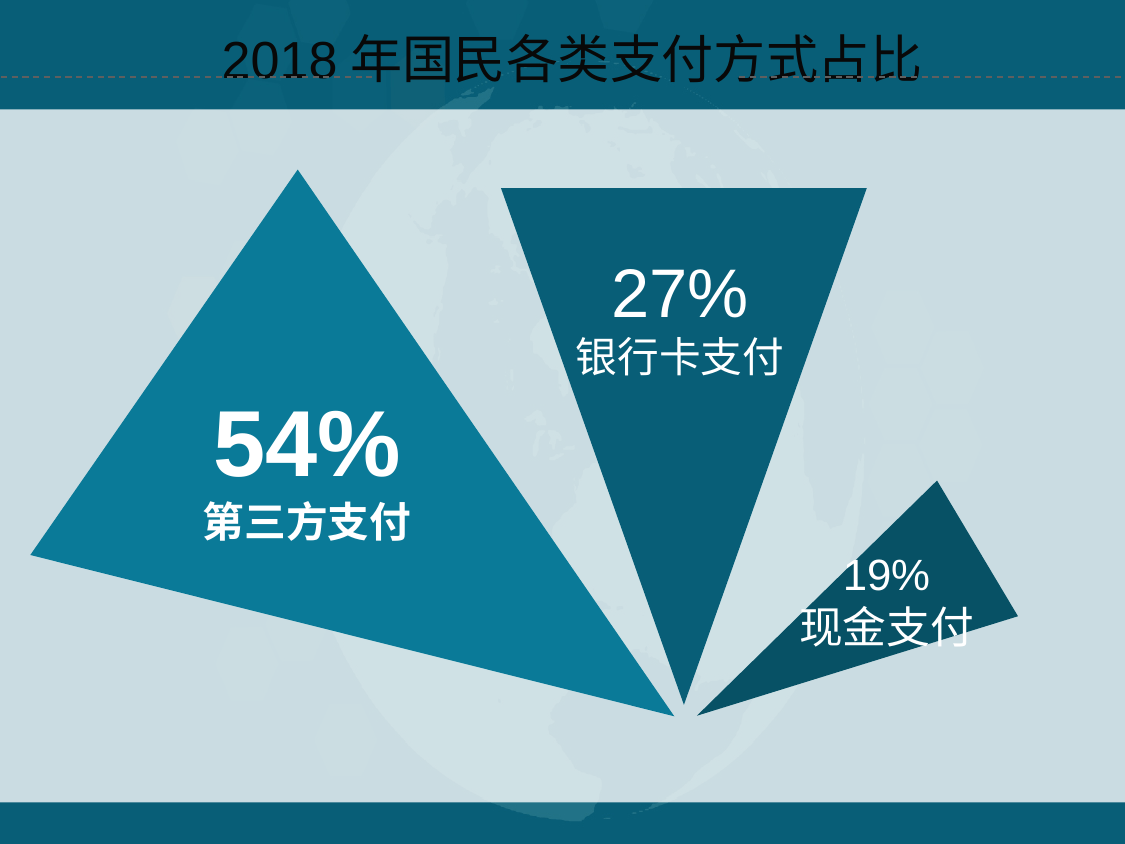

2018年国民各类支付方式占比

27%
银行卡支付
54%
第三方支付

19%
现金支付